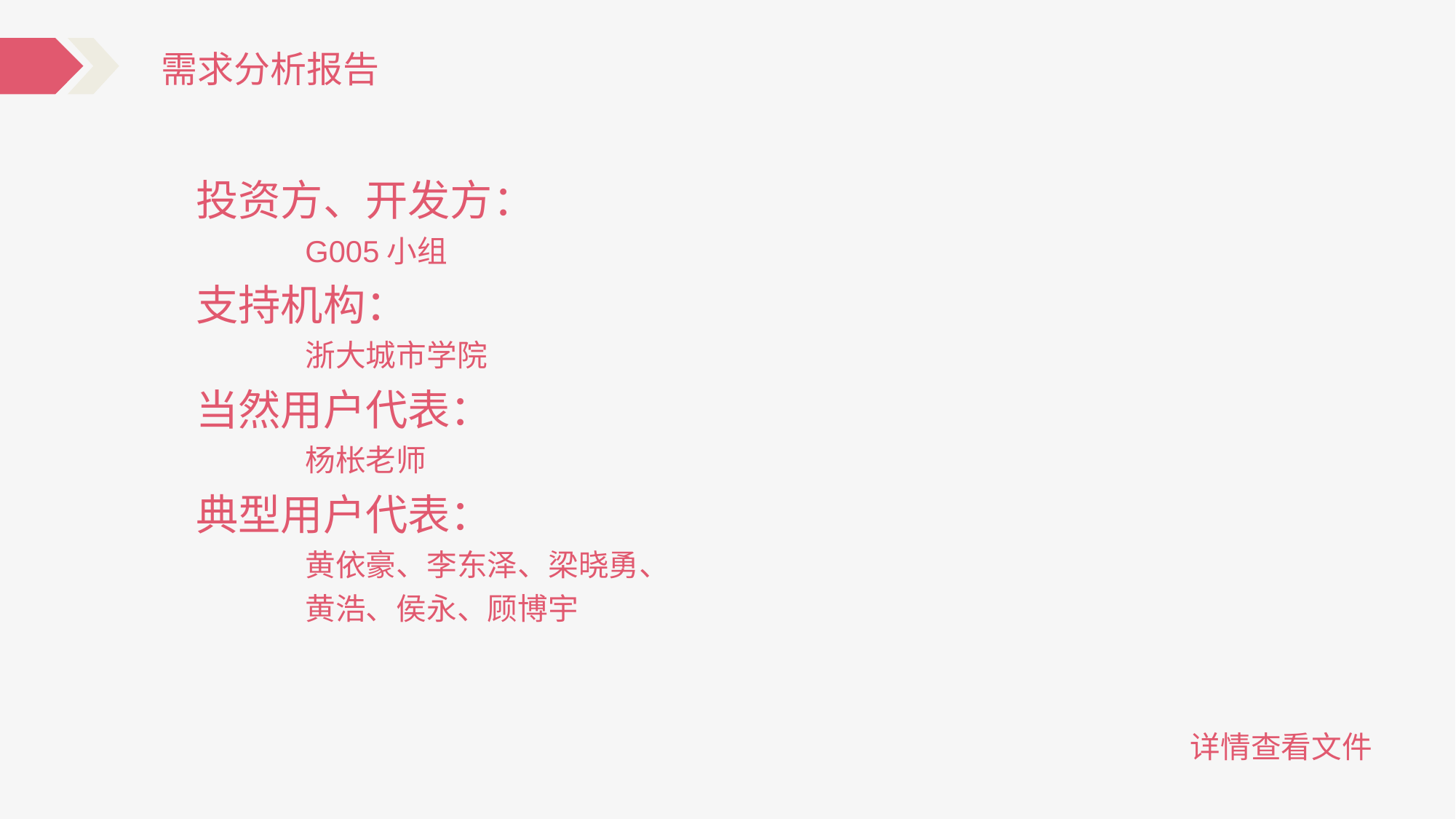

需求分析报告
投资方、开发方：
	G005小组
支持机构：
	浙大城市学院
当然用户代表：
	杨枨老师
典型用户代表：
	黄依豪、李东泽、梁晓勇、
	黄浩、侯永、顾博宇
详情查看文件